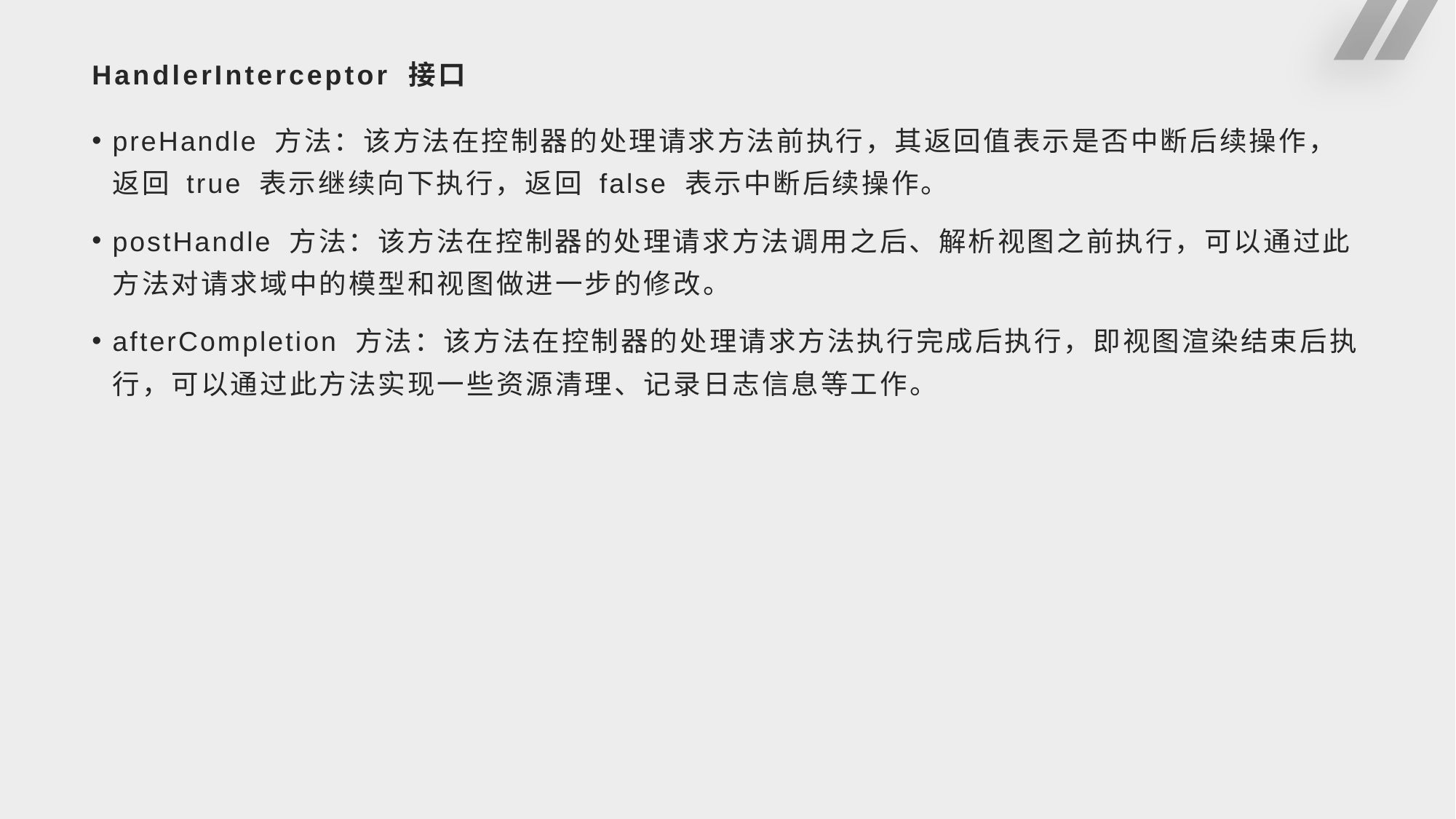

# HandlerInterceptor 接口
preHandle 方法：该方法在控制器的处理请求方法前执行，其返回值表示是否中断后续操作，返回 true 表示继续向下执行，返回 false 表示中断后续操作。
postHandle 方法：该方法在控制器的处理请求方法调用之后、解析视图之前执行，可以通过此方法对请求域中的模型和视图做进一步的修改。
afterCompletion 方法：该方法在控制器的处理请求方法执行完成后执行，即视图渲染结束后执行，可以通过此方法实现一些资源清理、记录日志信息等工作。